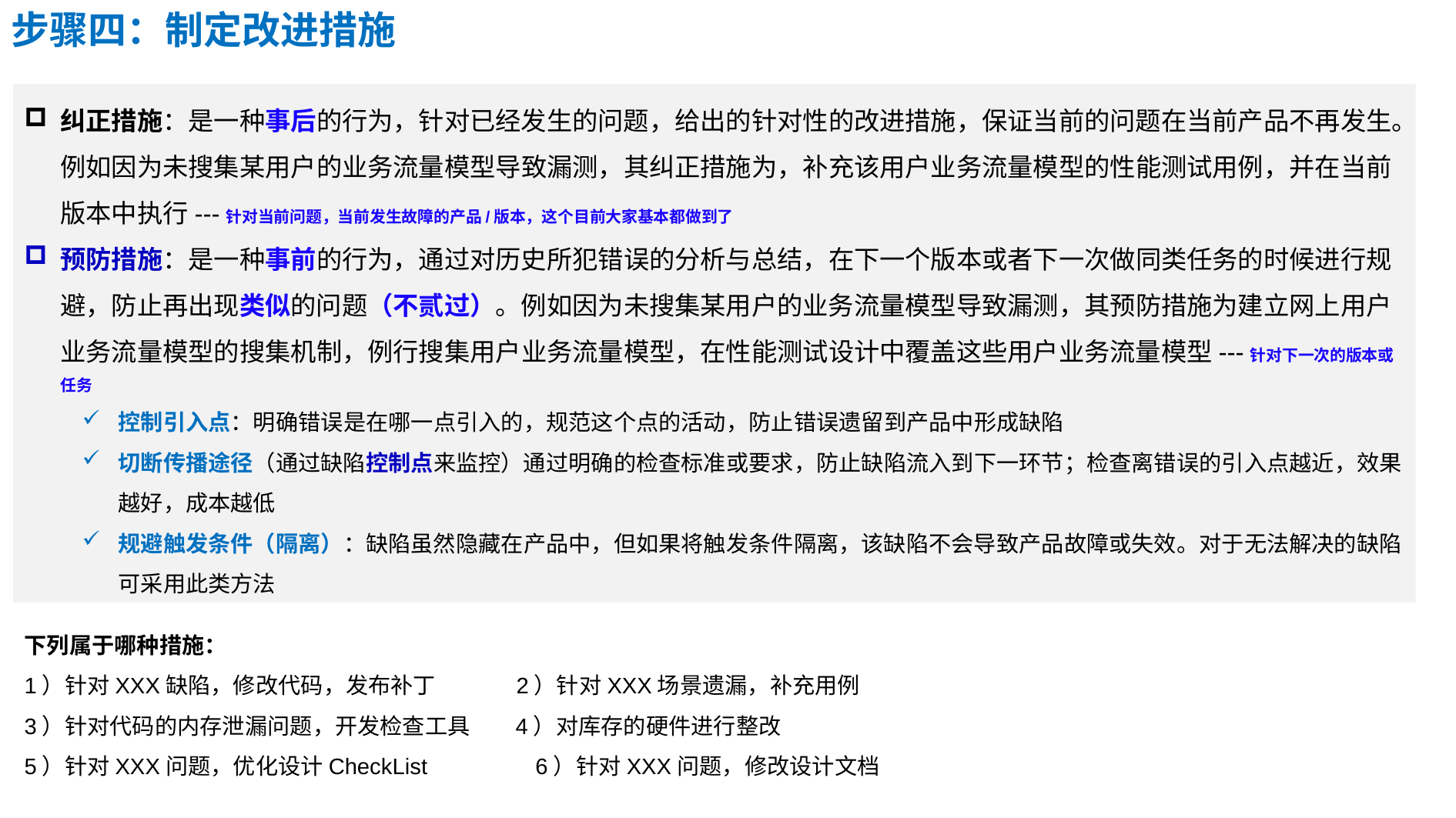

步骤四：制定改进措施
纠正措施：是一种事后的行为，针对已经发生的问题，给出的针对性的改进措施，保证当前的问题在当前产品不再发生。例如因为未搜集某用户的业务流量模型导致漏测，其纠正措施为，补充该用户业务流量模型的性能测试用例，并在当前版本中执行---针对当前问题，当前发生故障的产品/版本，这个目前大家基本都做到了
预防措施：是一种事前的行为，通过对历史所犯错误的分析与总结，在下一个版本或者下一次做同类任务的时候进行规避，防止再出现类似的问题（不贰过）。例如因为未搜集某用户的业务流量模型导致漏测，其预防措施为建立网上用户业务流量模型的搜集机制，例行搜集用户业务流量模型，在性能测试设计中覆盖这些用户业务流量模型---针对下一次的版本或任务
控制引入点：明确错误是在哪一点引入的，规范这个点的活动，防止错误遗留到产品中形成缺陷
切断传播途径（通过缺陷控制点来监控）通过明确的检查标准或要求，防止缺陷流入到下一环节；检查离错误的引入点越近，效果越好，成本越低
规避触发条件（隔离）：缺陷虽然隐藏在产品中，但如果将触发条件隔离，该缺陷不会导致产品故障或失效。对于无法解决的缺陷可采用此类方法
下列属于哪种措施：
1）针对XXX缺陷，修改代码，发布补丁               2）针对XXX场景遗漏，补充用例
3）针对代码的内存泄漏问题，开发检查工具        4）对库存的硬件进行整改
5）针对XXX问题，优化设计CheckList                 6）针对XXX问题，修改设计文档